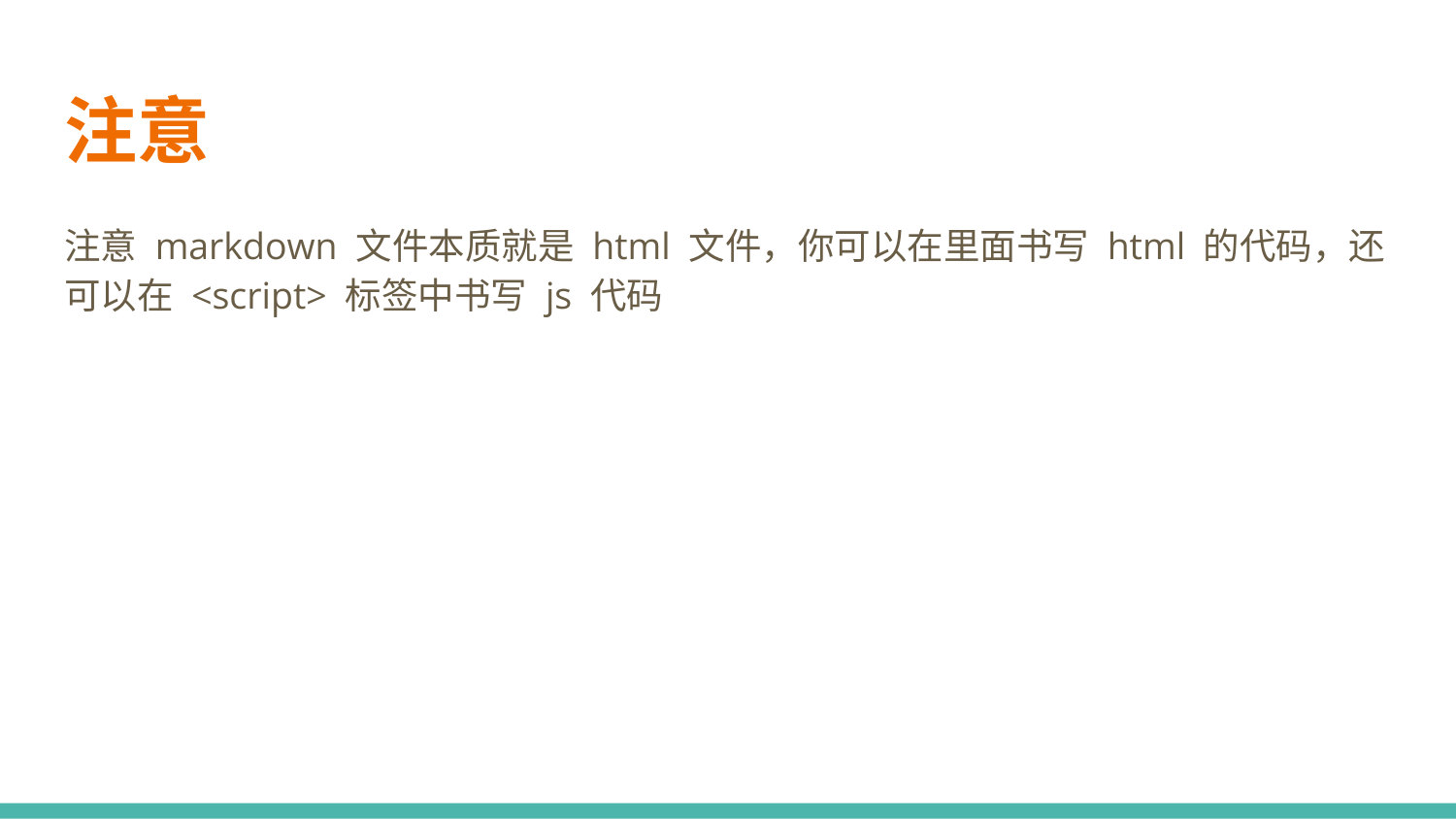

# 注意
注意 markdown 文件本质就是 html 文件，你可以在里面书写 html 的代码，还可以在 <script> 标签中书写 js 代码